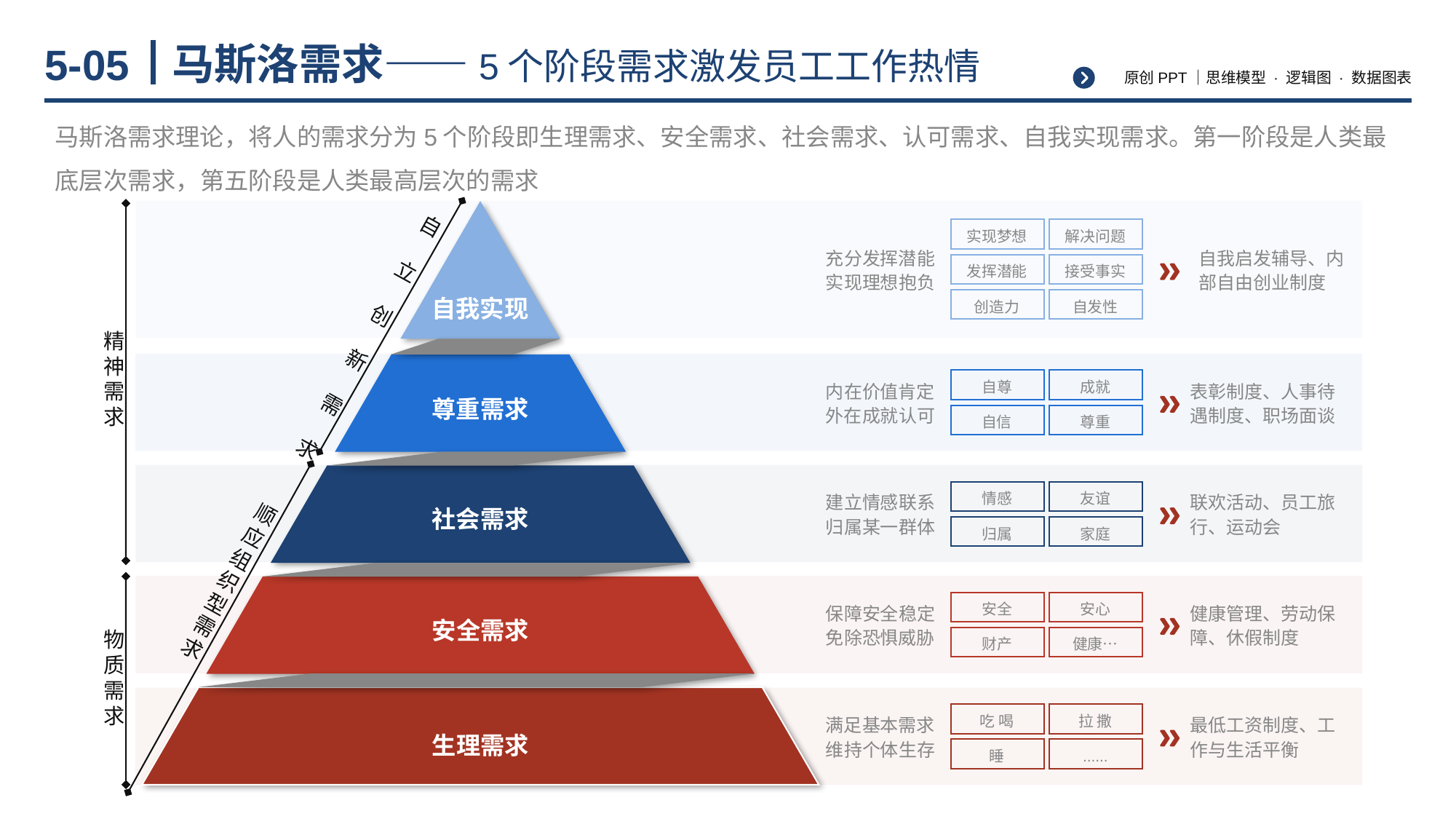

# 马斯洛需求——5个阶段需求激发员工工作热情
5-05
马斯洛需求理论，将人的需求分为5个阶段即生理需求、安全需求、社会需求、认可需求、自我实现需求。第一阶段是人类最底层次需求，第五阶段是人类最高层次的需求

实现梦想
解决问题
充分发挥潜能
实现理想抱负
自我启发辅导、内部自由创业制度
自
立
创
新
需
求

发挥潜能
接受事实

自我实现

创造力
自发性
精神需求

内在价值肯定
外在成就认可
表彰制度、人事待遇制度、职场面谈
自尊
成就
尊重需求

自信
尊重

建立情感联系
归属某一群体
联欢活动、员工旅行、运动会
顺应组织型需求
情感
友谊
社会需求

归属
家庭

健康管理、劳动保障、休假制度
保障安全稳定
免除恐惧威胁
安全
安心
安全需求

物质需求

财产
健康…

满足基本需求
维持个体生存
最低工资制度、工作与生活平衡
吃 喝
拉 撒
生理需求

睡
......